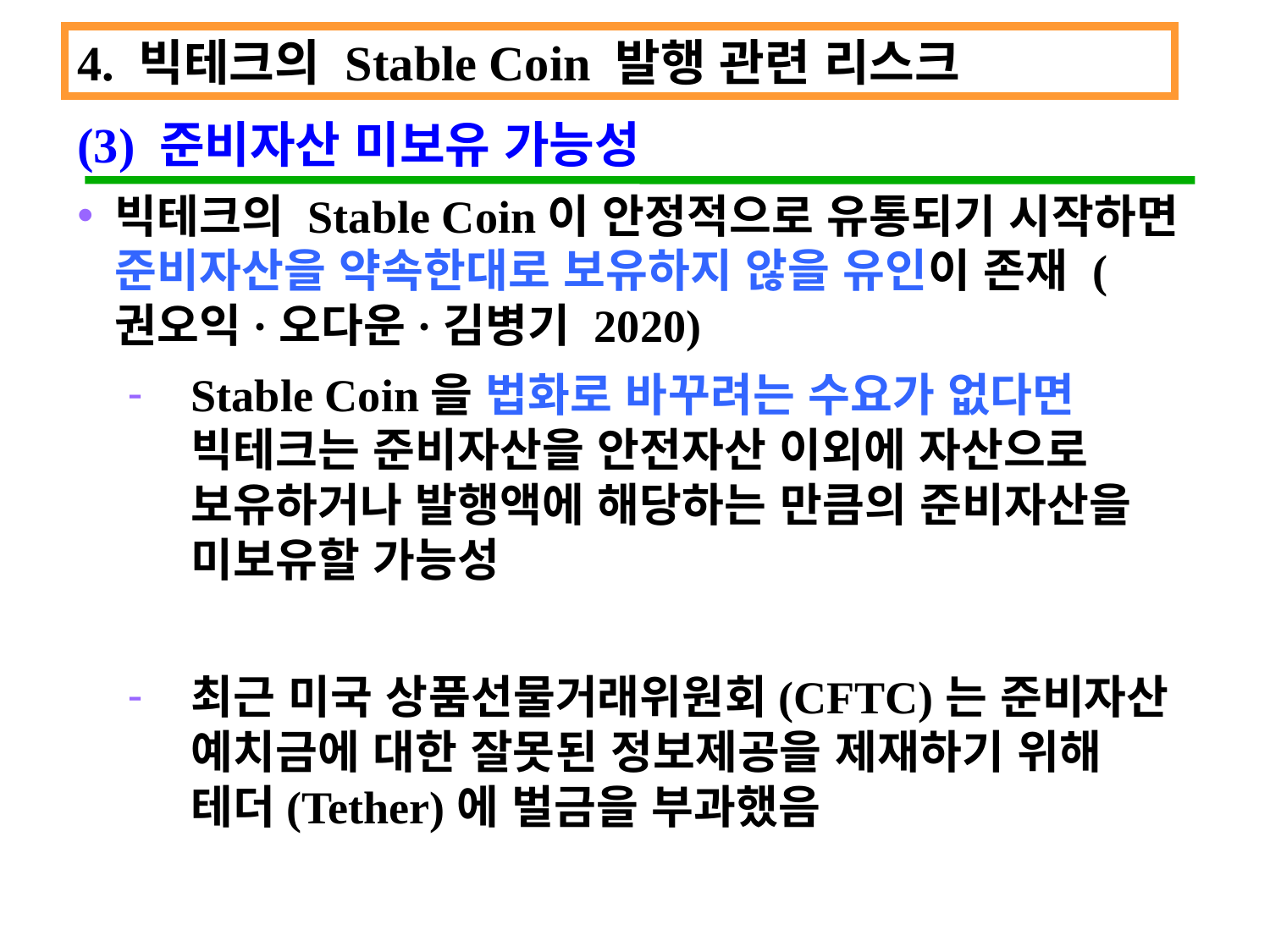

4. 빅테크의 Stable Coin 발행 관련 리스크
(3) 준비자산 미보유 가능성
빅테크의 Stable Coin이 안정적으로 유통되기 시작하면 준비자산을 약속한대로 보유하지 않을 유인이 존재 (권오익·오다운·김병기 2020)
Stable Coin을 법화로 바꾸려는 수요가 없다면 빅테크는 준비자산을 안전자산 이외에 자산으로 보유하거나 발행액에 해당하는 만큼의 준비자산을 미보유할 가능성

최근 미국 상품선물거래위원회(CFTC)는 준비자산 예치금에 대한 잘못된 정보제공을 제재하기 위해 테더(Tether)에 벌금을 부과했음